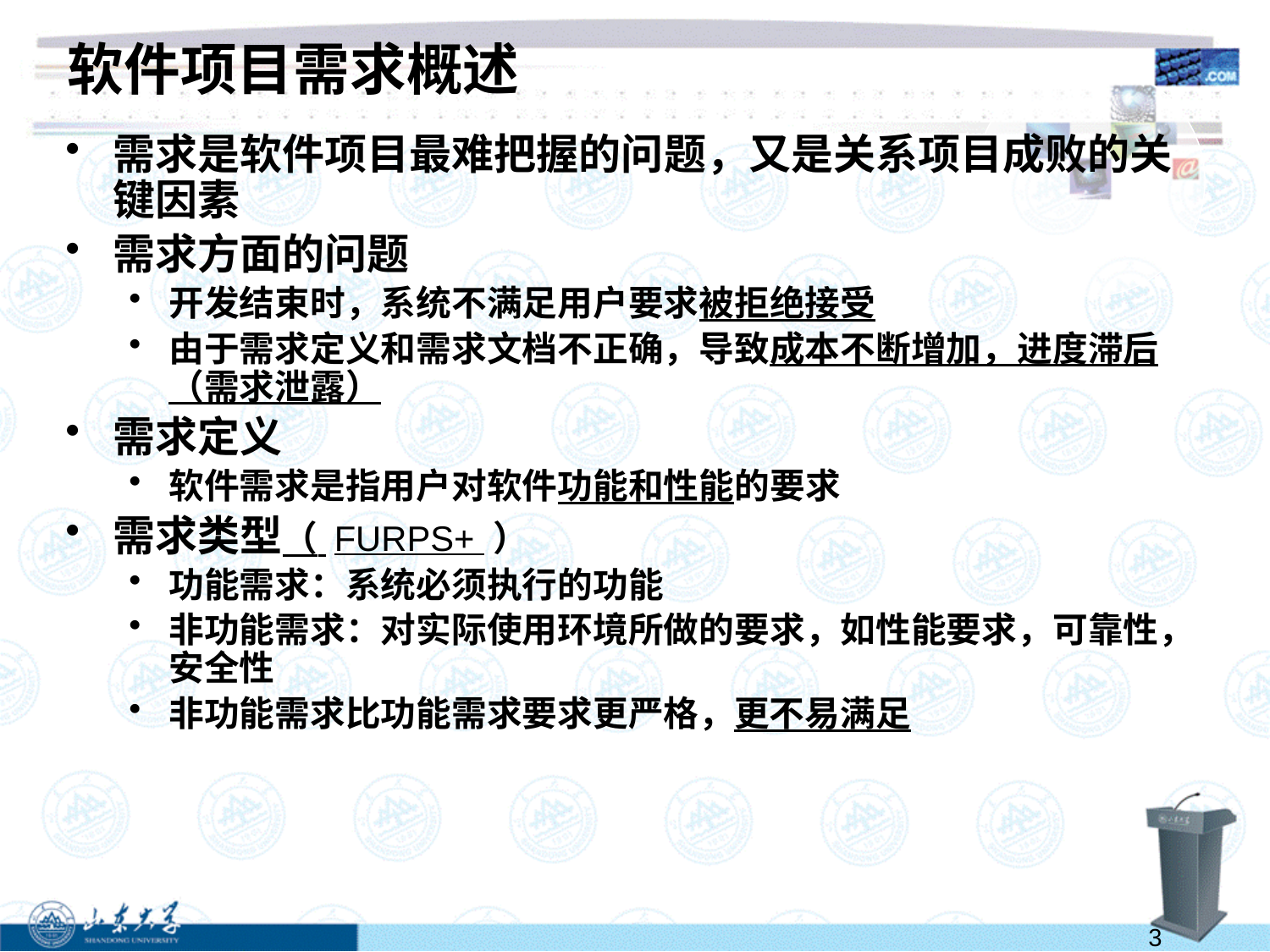

# 软件项目需求概述
需求是软件项目最难把握的问题，又是关系项目成败的关键因素
需求方面的问题
开发结束时，系统不满足用户要求被拒绝接受
由于需求定义和需求文档不正确，导致成本不断增加，进度滞后（需求泄露）
需求定义
软件需求是指用户对软件功能和性能的要求
需求类型（ FURPS+ ）
功能需求：系统必须执行的功能
非功能需求：对实际使用环境所做的要求，如性能要求，可靠性，安全性
非功能需求比功能需求要求更严格，更不易满足
3